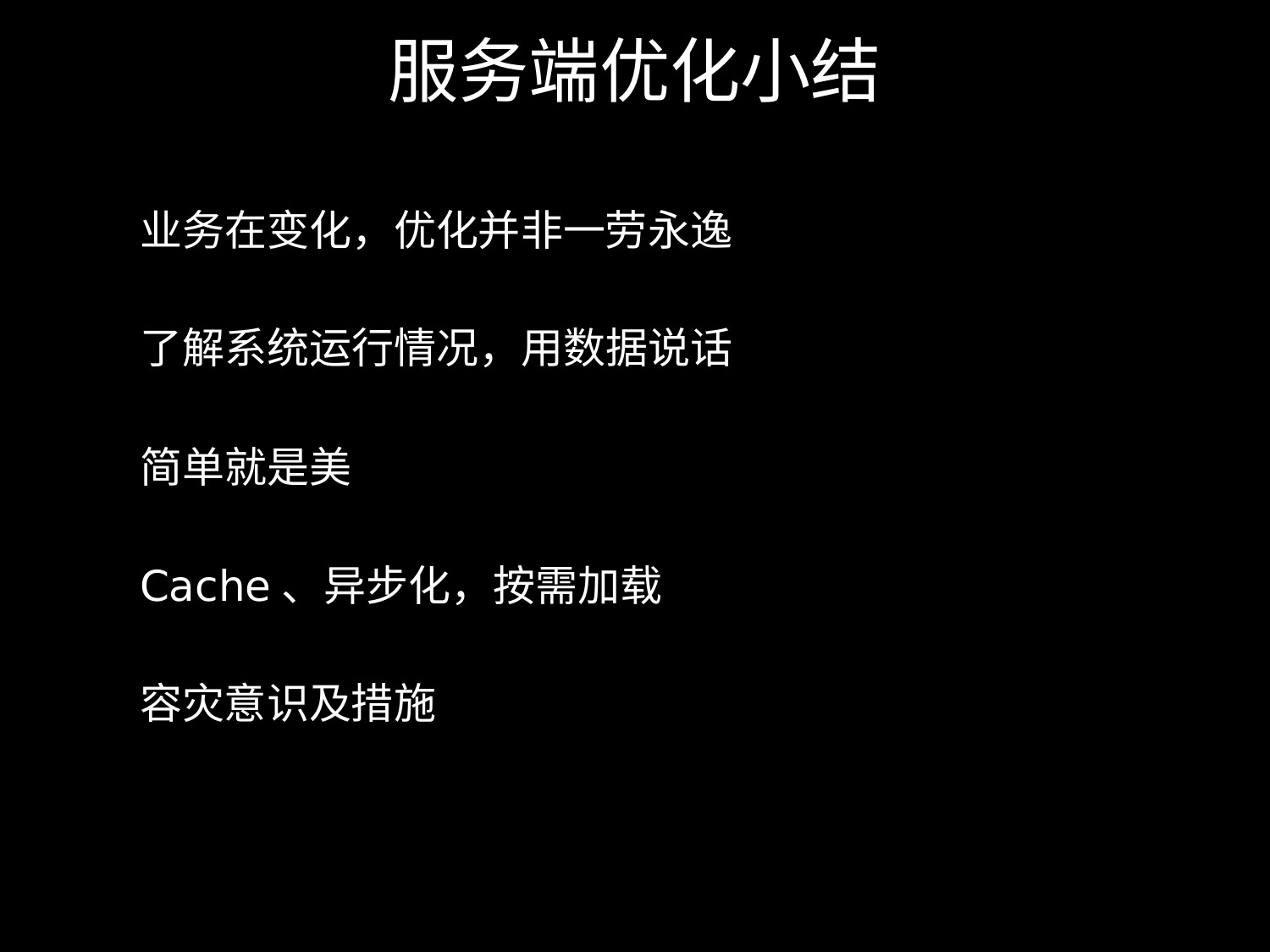

# 服务端优化小结

业务在变化，优化并非一劳永逸

了解系统运行情况，用数据说话

简单就是美

Cache、异步化，按需加载

容灾意识及措施